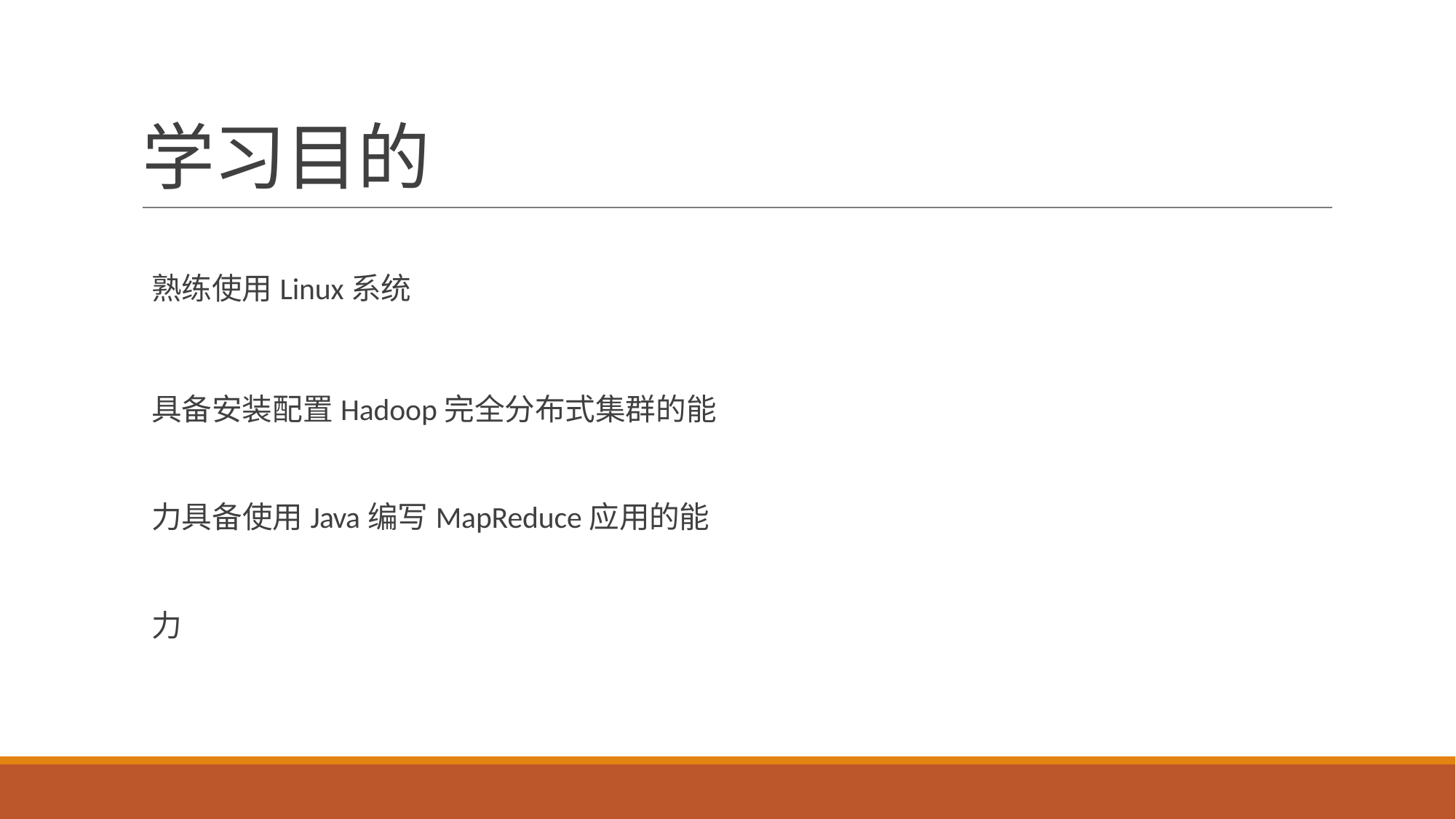

# 学习目的

熟练使用Linux系统
具备安装配置Hadoop完全分布式集群的能力具备使用Java编写MapReduce应用的能力